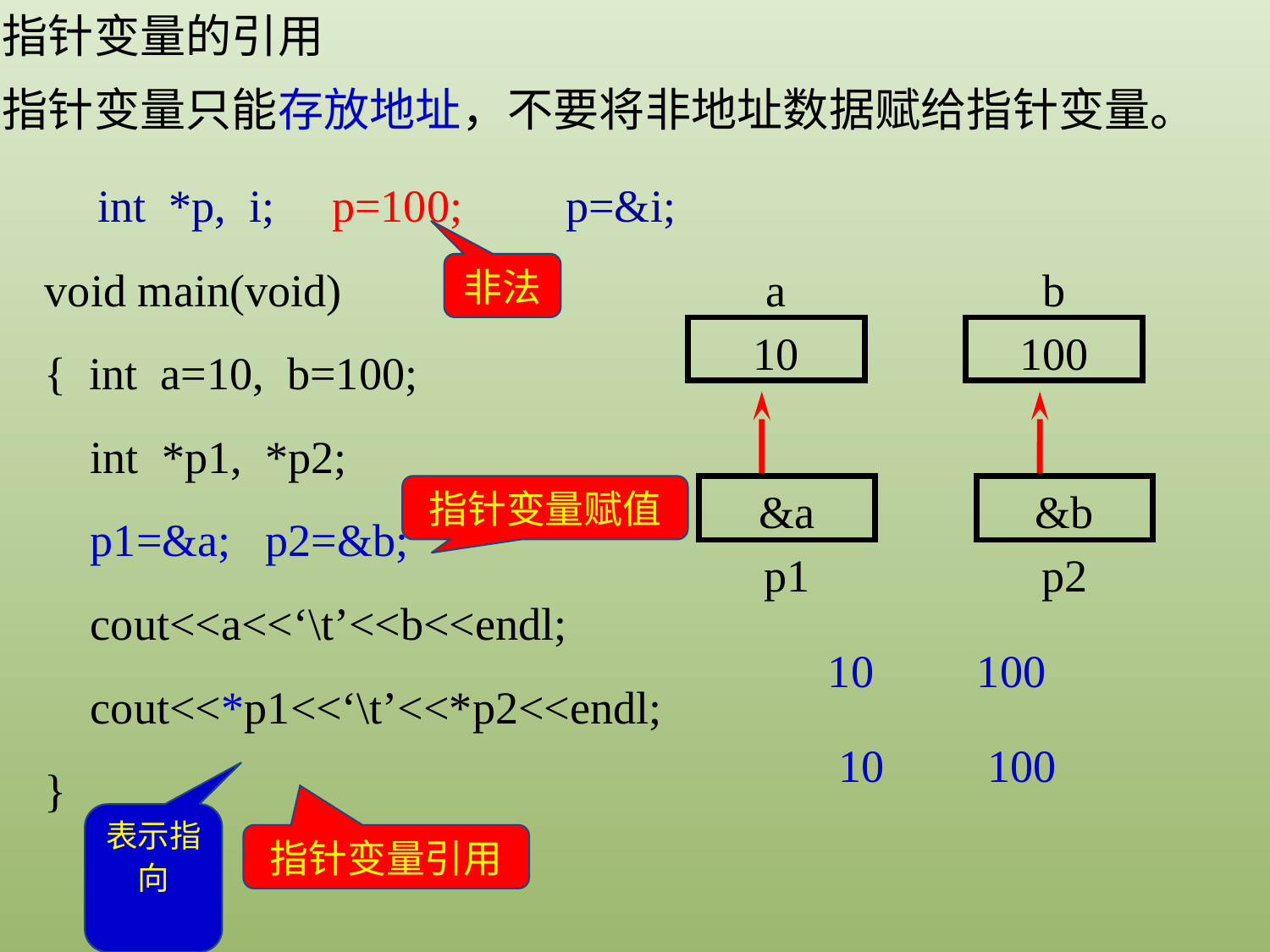

指针变量的引用
指针变量只能存放地址，不要将非地址数据赋给指针变量。
int  *p,  i;     p=100;         p=&i;
void main(void)
{  int  a=10,  b=100;
    int  *p1,  *p2;
    p1=&a;   p2=&b;
    cout<<a<<‘\t’<<b<<endl;
    cout<<*p1<<‘\t’<<*p2<<endl;
}
非法
a
b
10
100

指针变量赋值

p1
p2
&a
&b
10         100
10         100
表示指向
指针变量引用
419